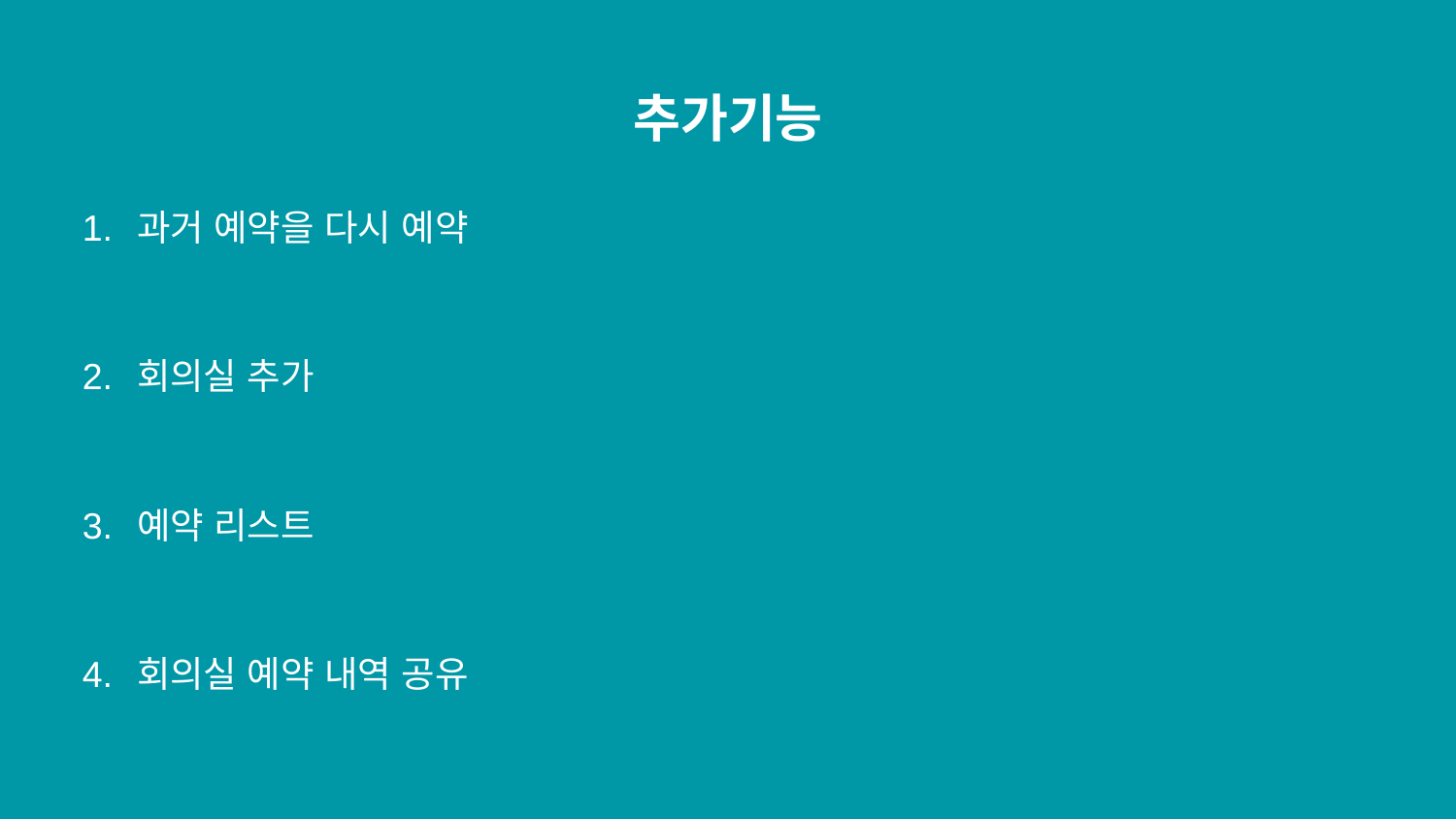

# 추가기능
과거 예약을 다시 예약

회의실 추가

예약 리스트

회의실 예약 내역 공유